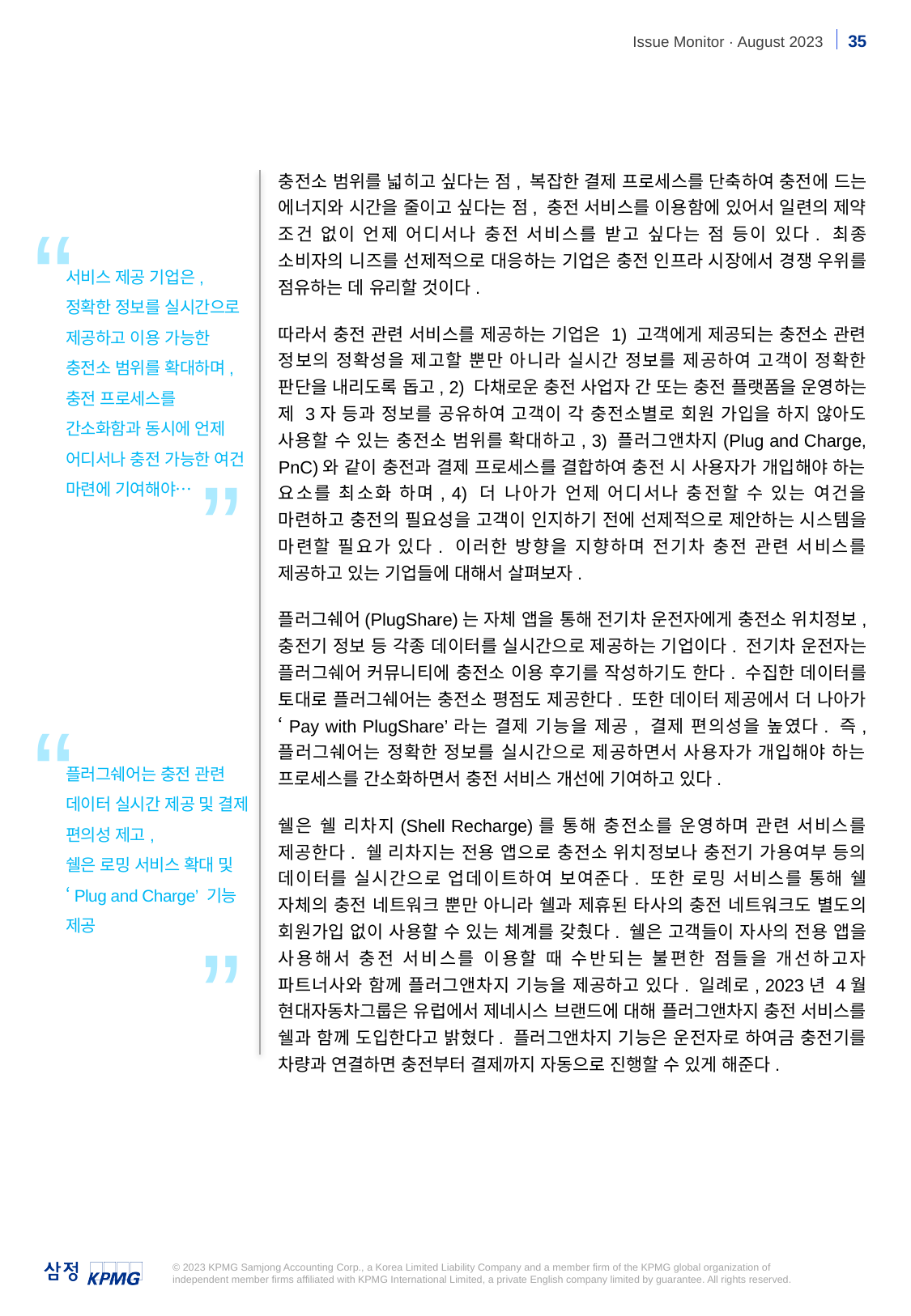

충전소 범위를 넓히고 싶다는 점, 복잡한 결제 프로세스를 단축하여 충전에 드는 에너지와 시간을 줄이고 싶다는 점, 충전 서비스를 이용함에 있어서 일련의 제약 조건 없이 언제 어디서나 충전 서비스를 받고 싶다는 점 등이 있다. 최종 소비자의 니즈를 선제적으로 대응하는 기업은 충전 인프라 시장에서 경쟁 우위를 점유하는 데 유리할 것이다.
따라서 충전 관련 서비스를 제공하는 기업은 1) 고객에게 제공되는 충전소 관련 정보의 정확성을 제고할 뿐만 아니라 실시간 정보를 제공하여 고객이 정확한 판단을 내리도록 돕고, 2) 다채로운 충전 사업자 간 또는 충전 플랫폼을 운영하는 제 3자 등과 정보를 공유하여 고객이 각 충전소별로 회원 가입을 하지 않아도 사용할 수 있는 충전소 범위를 확대하고, 3) 플러그앤차지(Plug and Charge, PnC)와 같이 충전과 결제 프로세스를 결합하여 충전 시 사용자가 개입해야 하는 요소를 최소화 하며, 4) 더 나아가 언제 어디서나 충전할 수 있는 여건을 마련하고 충전의 필요성을 고객이 인지하기 전에 선제적으로 제안하는 시스템을 마련할 필요가 있다. 이러한 방향을 지향하며 전기차 충전 관련 서비스를 제공하고 있는 기업들에 대해서 살펴보자.
플러그쉐어(PlugShare)는 자체 앱을 통해 전기차 운전자에게 충전소 위치정보, 충전기 정보 등 각종 데이터를 실시간으로 제공하는 기업이다. 전기차 운전자는 플러그쉐어 커뮤니티에 충전소 이용 후기를 작성하기도 한다. 수집한 데이터를 토대로 플러그쉐어는 충전소 평점도 제공한다. 또한 데이터 제공에서 더 나아가 ‘Pay with PlugShare’라는 결제 기능을 제공, 결제 편의성을 높였다. 즉, 플러그쉐어는 정확한 정보를 실시간으로 제공하면서 사용자가 개입해야 하는 프로세스를 간소화하면서 충전 서비스 개선에 기여하고 있다.
쉘은 쉘 리차지(Shell Recharge)를 통해 충전소를 운영하며 관련 서비스를 제공한다. 쉘 리차지는 전용 앱으로 충전소 위치정보나 충전기 가용여부 등의 데이터를 실시간으로 업데이트하여 보여준다. 또한 로밍 서비스를 통해 쉘 자체의 충전 네트워크 뿐만 아니라 쉘과 제휴된 타사의 충전 네트워크도 별도의 회원가입 없이 사용할 수 있는 체계를 갖췄다. 쉘은 고객들이 자사의 전용 앱을 사용해서 충전 서비스를 이용할 때 수반되는 불편한 점들을 개선하고자 파트너사와 함께 플러그앤차지 기능을 제공하고 있다. 일례로, 2023년 4월 현대자동차그룹은 유럽에서 제네시스 브랜드에 대해 플러그앤차지 충전 서비스를 쉘과 함께 도입한다고 밝혔다. 플러그앤차지 기능은 운전자로 하여금 충전기를 차량과 연결하면 충전부터 결제까지 자동으로 진행할 수 있게 해준다.

“
서비스 제공 기업은, 정확한 정보를 실시간으로 제공하고 이용 가능한 충전소 범위를 확대하며, 충전 프로세스를 간소화함과 동시에 언제 어디서나 충전 가능한 여건 마련에 기여해야…
”
“
플러그쉐어는 충전 관련 데이터 실시간 제공 및 결제 편의성 제고,
쉘은 로밍 서비스 확대 및 ‘Plug and Charge’ 기능 제공
”